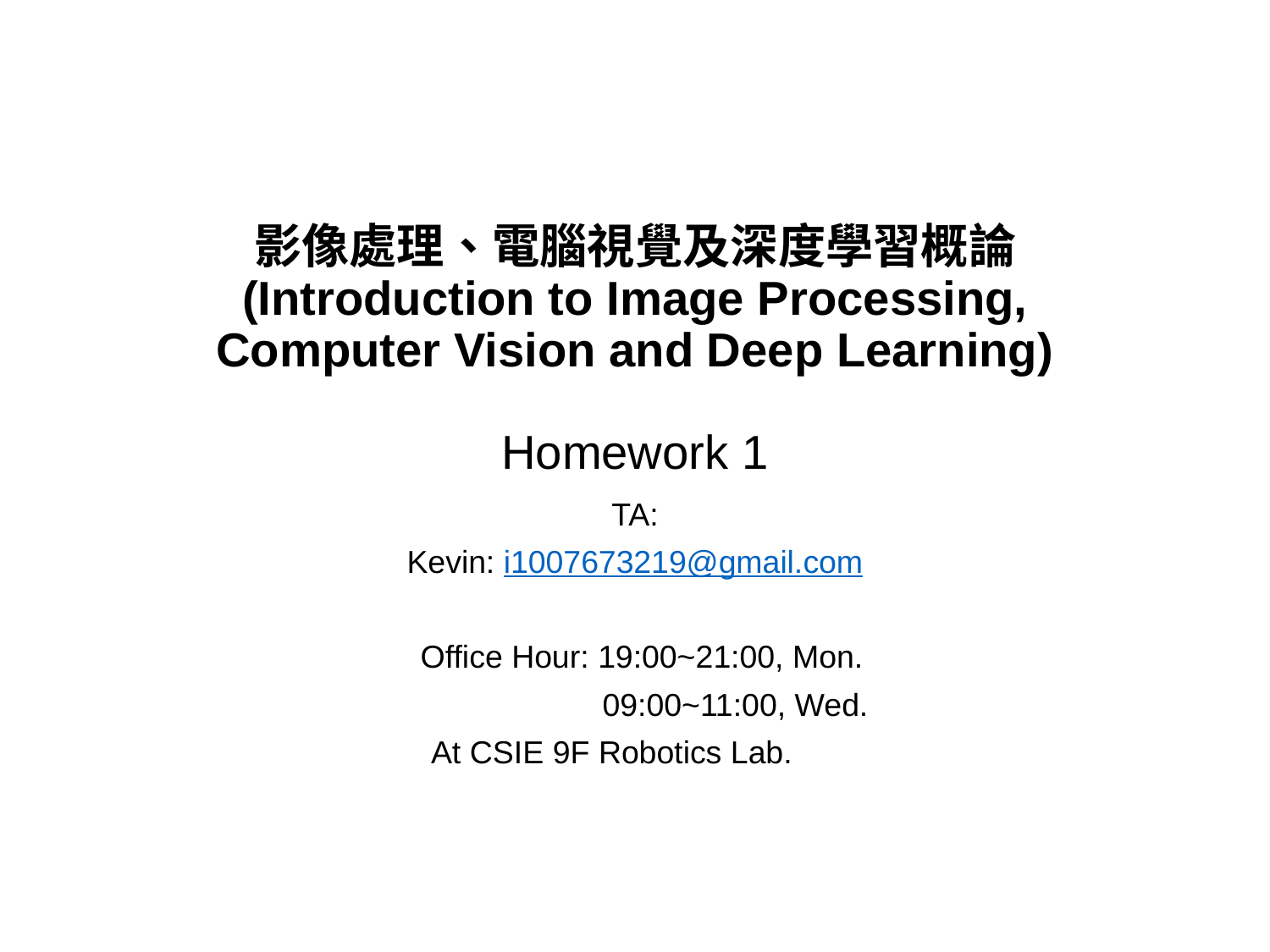

# 影像處理、電腦視覺及深度學習概論 (Introduction to Image Processing, Computer Vision and Deep Learning) Homework 1
TA:
Kevin: i1007673219@gmail.com

Office Hour: 19:00~21:00, Mon.
		      09:00~11:00, Wed.
	 At CSIE 9F Robotics Lab.